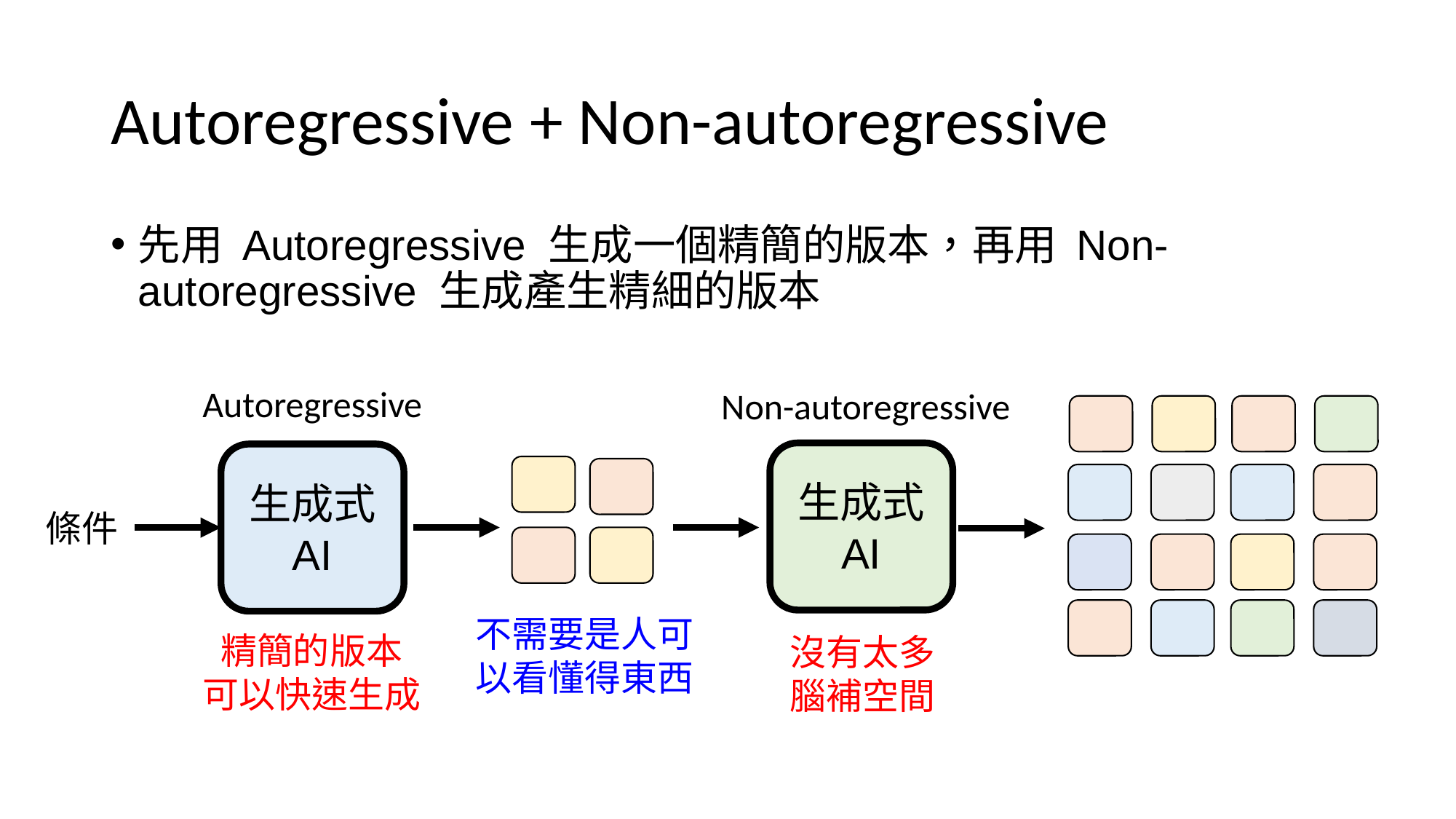

# Autoregressive + Non-autoregressive
先用 Autoregressive 生成一個精簡的版本，再用 Non-autoregressive 生成產生精細的版本
Autoregressive
Non-autoregressive

生成式
AI
生成式
AI

條件

不需要是人可以看懂得東西
精簡的版本
可以快速生成
沒有太多
腦補空間